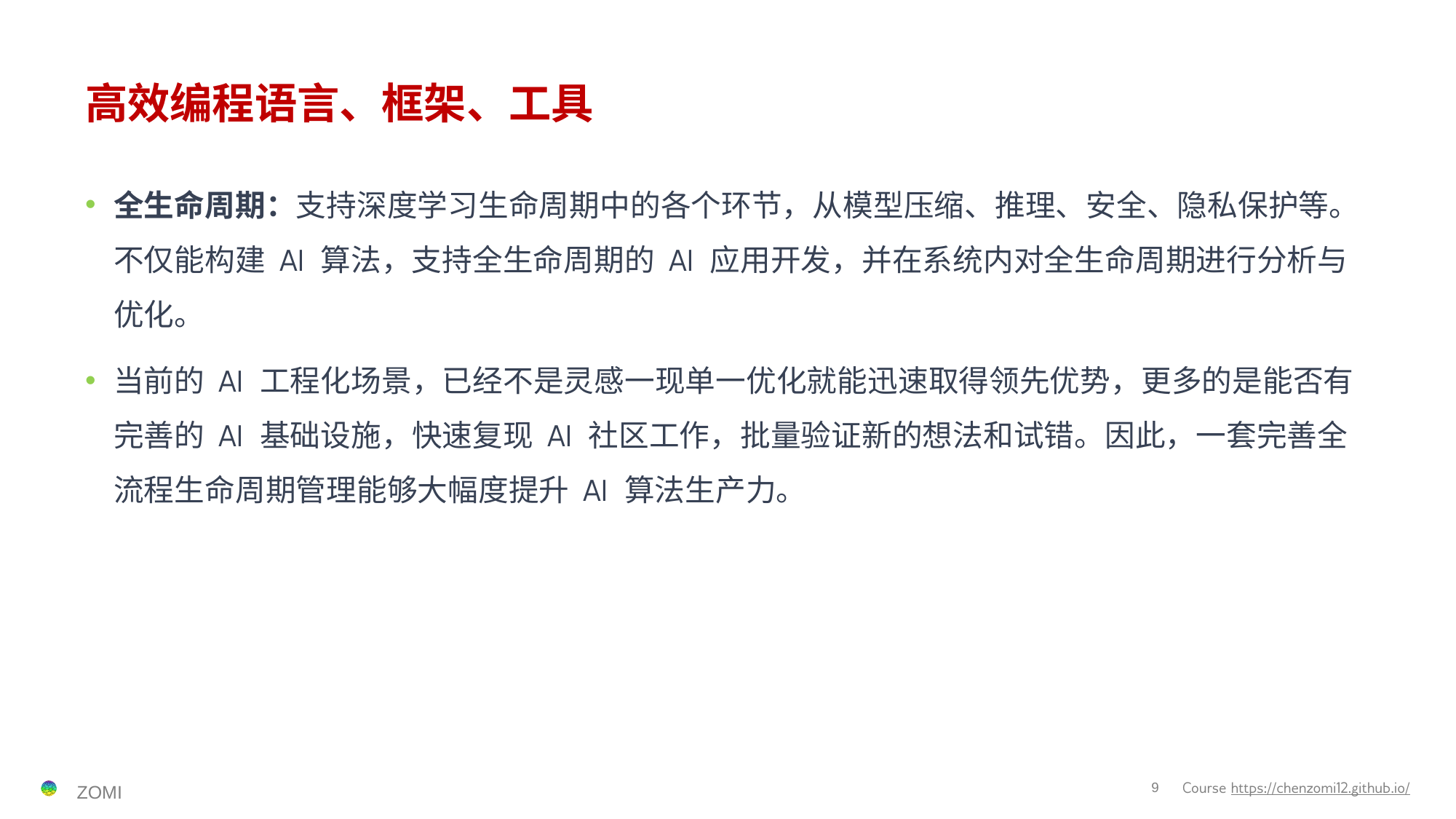

# 高效编程语言、框架、工具
全生命周期：支持深度学习生命周期中的各个环节，从模型压缩、推理、安全、隐私保护等。不仅能构建 AI 算法，支持全生命周期的 AI 应用开发，并在系统内对全生命周期进行分析与优化。
当前的 AI 工程化场景，已经不是灵感一现单一优化就能迅速取得领先优势，更多的是能否有完善的 AI 基础设施，快速复现 AI 社区工作，批量验证新的想法和试错。因此，一套完善全流程生命周期管理能够大幅度提升 AI 算法生产力。